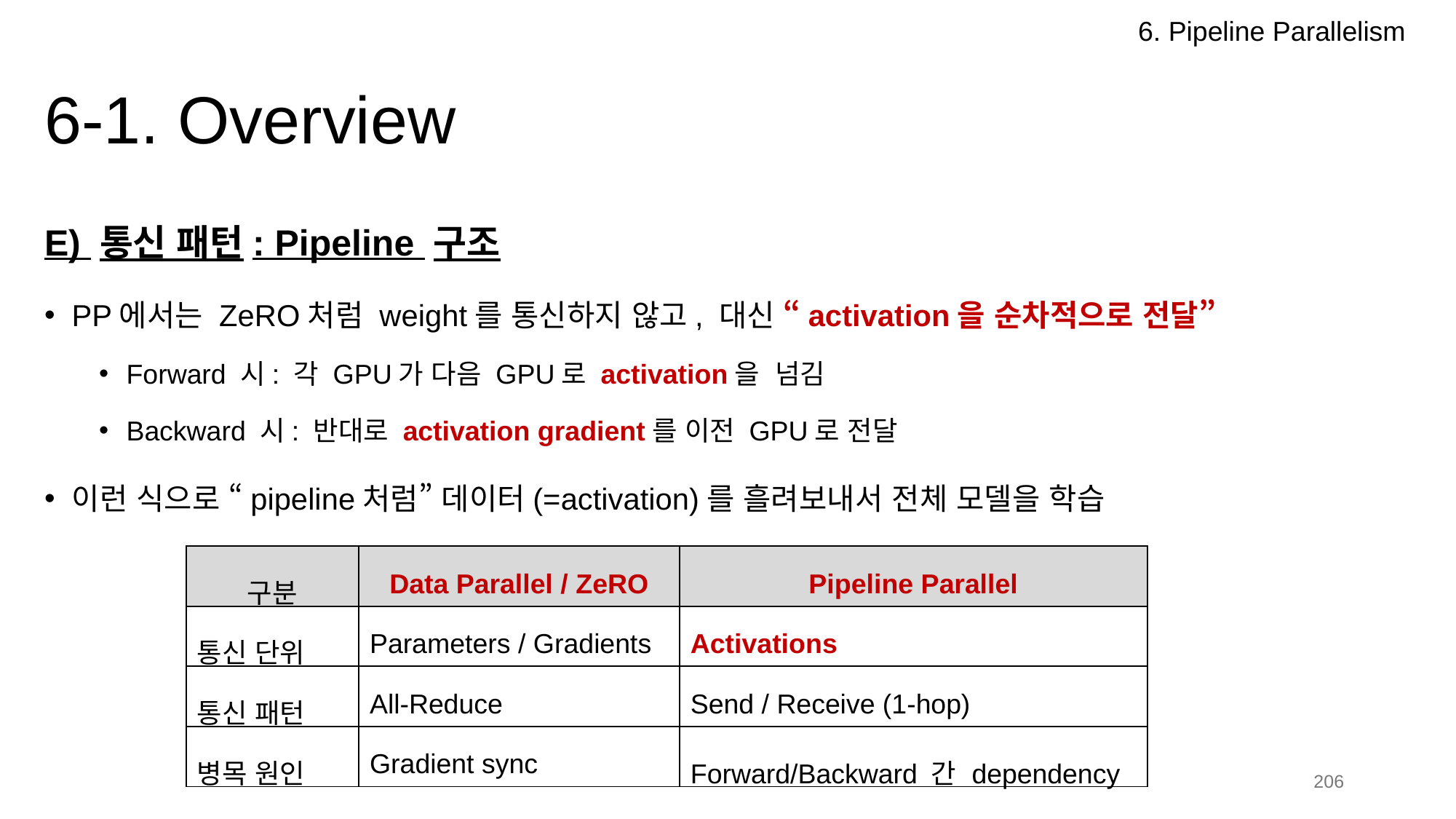

6. Pipeline Parallelism
# 6-1. Overview
E) 통신 패턴: Pipeline 구조
PP에서는 ZeRO처럼 weight를 통신하지 않고, 대신 “activation을 순차적으로 전달”
Forward 시: 각 GPU가 다음 GPU로 activation을  넘김
Backward 시: 반대로 activation gradient를 이전 GPU로 전달
이런 식으로 “pipeline처럼” 데이터(=activation)를 흘려보내서 전체 모델을 학습

| 구분 | Data Parallel / ZeRO | Pipeline Parallel |
| --- | --- | --- |
| 통신 단위 | Parameters / Gradients | Activations |
| 통신 패턴 | All-Reduce | Send / Receive (1-hop) |
| 병목 원인 | Gradient sync | Forward/Backward 간 dependency |
206